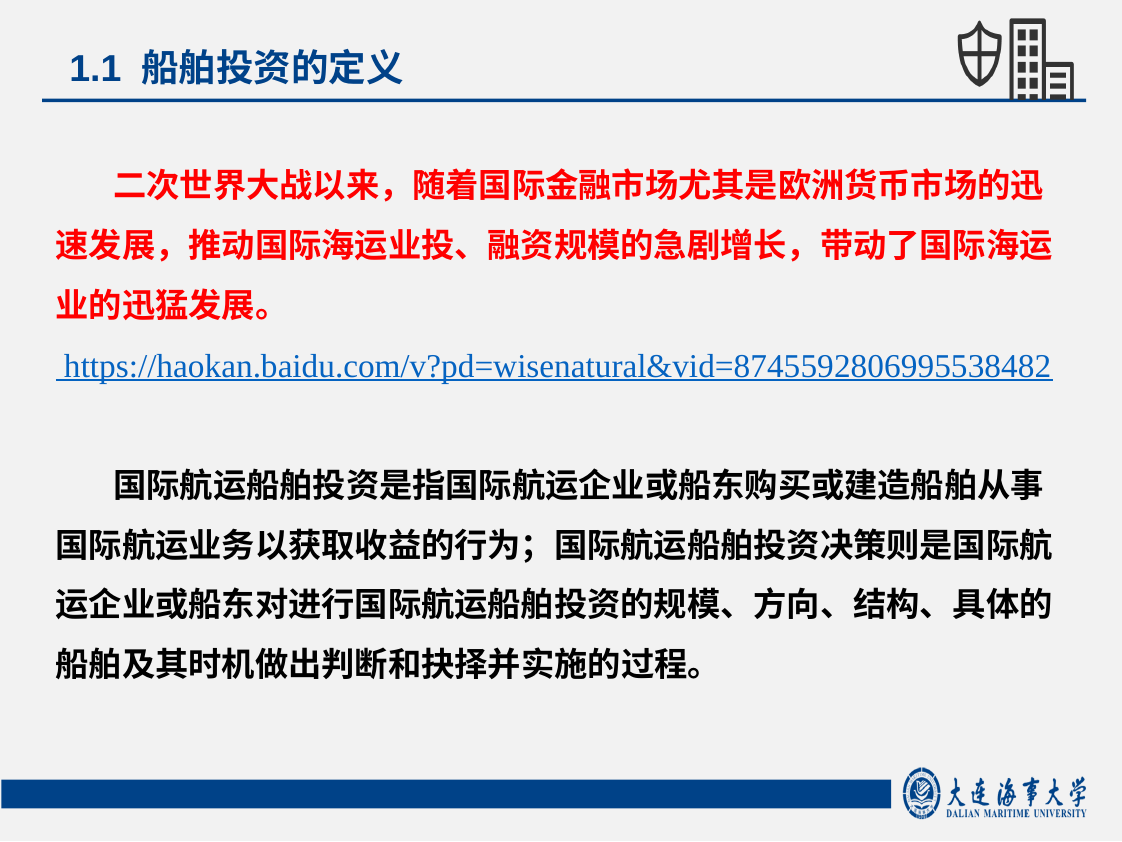

1.1 船舶投资的定义
 二次世界大战以来，随着国际金融市场尤其是欧洲货币市场的迅速发展，推动国际海运业投、融资规模的急剧增长，带动了国际海运业的迅猛发展。
 https://haokan.baidu.com/v?pd=wisenatural&vid=8745592806995538482

 国际航运船舶投资是指国际航运企业或船东购买或建造船舶从事国际航运业务以获取收益的行为；国际航运船舶投资决策则是国际航运企业或船东对进行国际航运船舶投资的规模、方向、结构、具体的船舶及其时机做出判断和抉择并实施的过程。